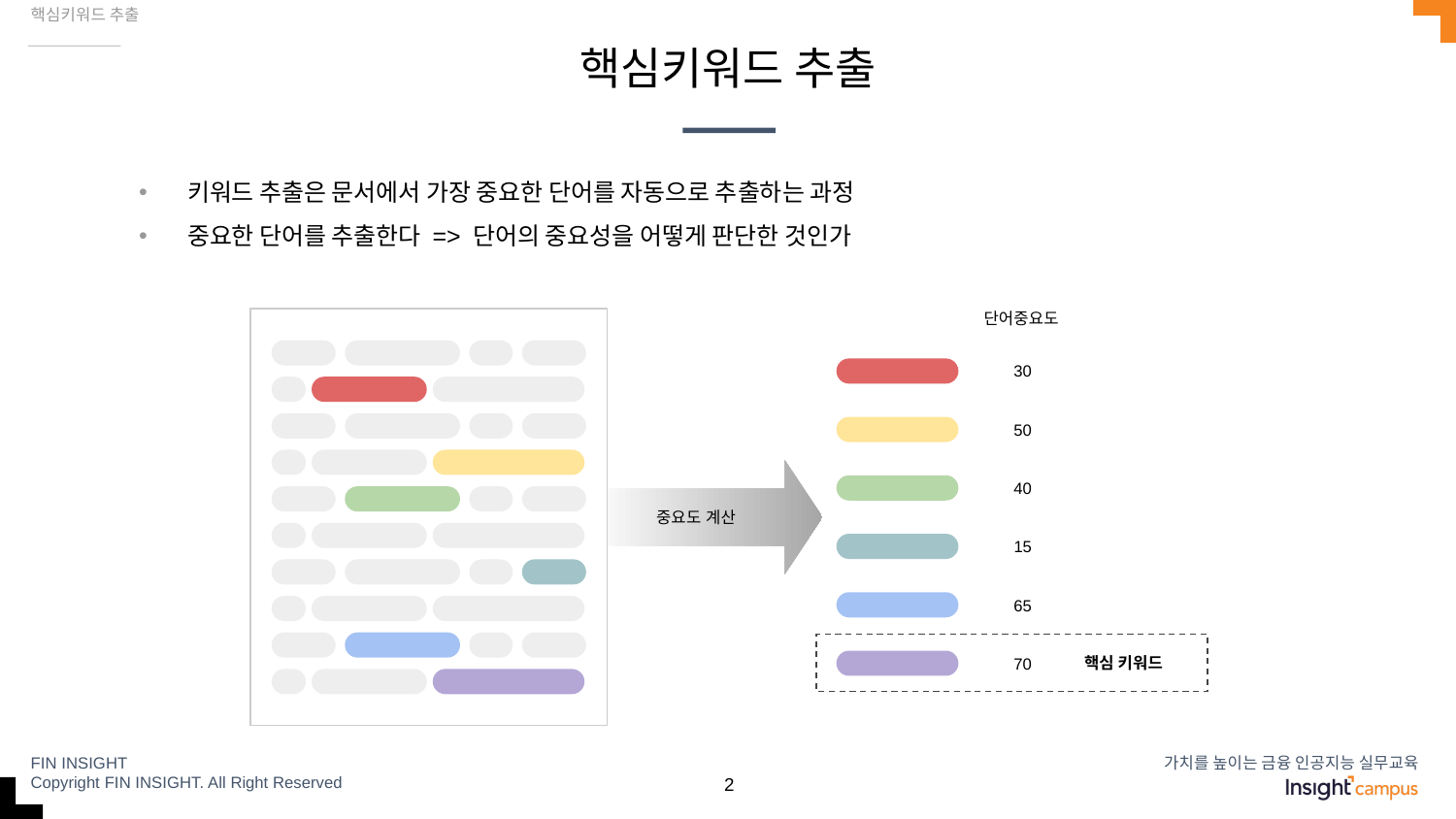

핵심키워드 추출

# 핵심키워드 추출
키워드 추출은 문서에서 가장 중요한 단어를 자동으로 추출하는 과정
중요한 단어를 추출한다 => 단어의 중요성을 어떻게 판단한 것인가
단어중요도

30

50
중요도 계산

40

15

65
핵심 키워드

70
2